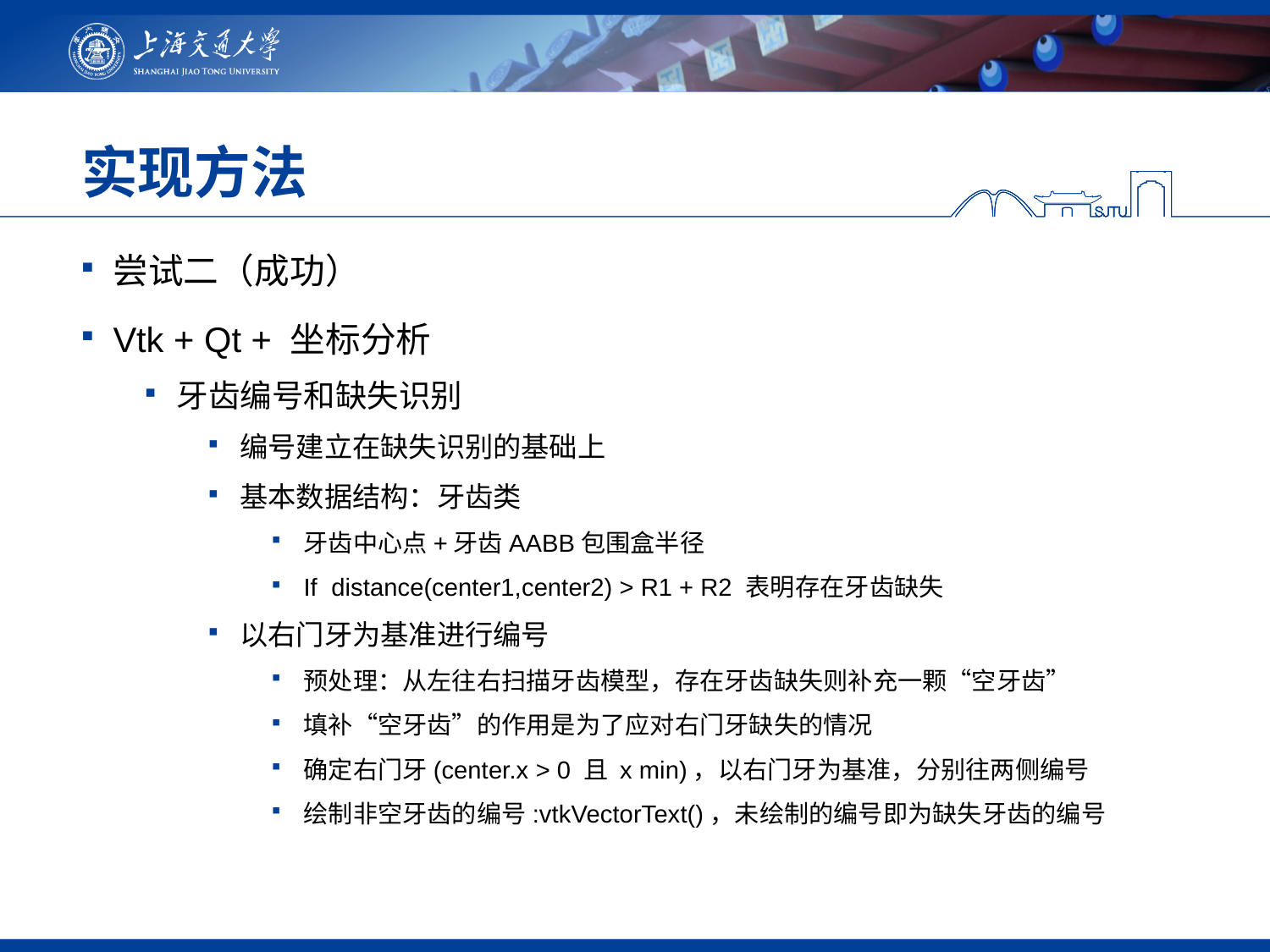

# 实现方法
尝试二（成功）
Vtk + Qt + 坐标分析
牙齿编号和缺失识别
编号建立在缺失识别的基础上
基本数据结构：牙齿类
牙齿中心点+牙齿AABB包围盒半径
If  distance(center1,center2) > R1 + R2 表明存在牙齿缺失
以右门牙为基准进行编号
预处理：从左往右扫描牙齿模型，存在牙齿缺失则补充一颗“空牙齿”
填补“空牙齿”的作用是为了应对右门牙缺失的情况
确定右门牙(center.x > 0 且 x min)，以右门牙为基准，分别往两侧编号
绘制非空牙齿的编号:vtkVectorText()，未绘制的编号即为缺失牙齿的编号